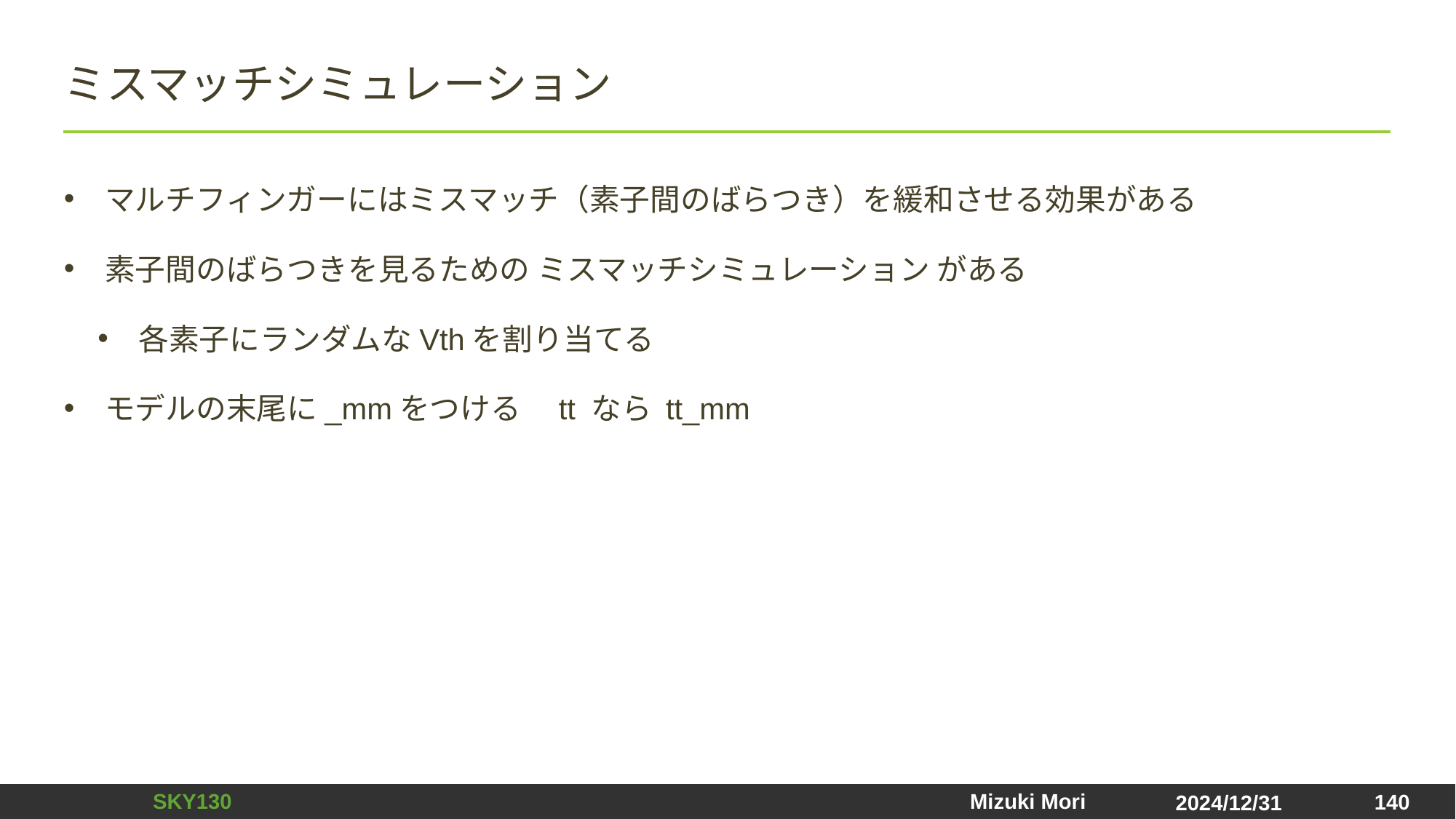

# ミスマッチシミュレーション
マルチフィンガーにはミスマッチ（素子間のばらつき）を緩和させる効果がある
素子間のばらつきを見るための ミスマッチシミュレーション がある
各素子にランダムなVthを割り当てる
モデルの末尾に_mmをつける　tt なら tt_mm
140
2024/12/31